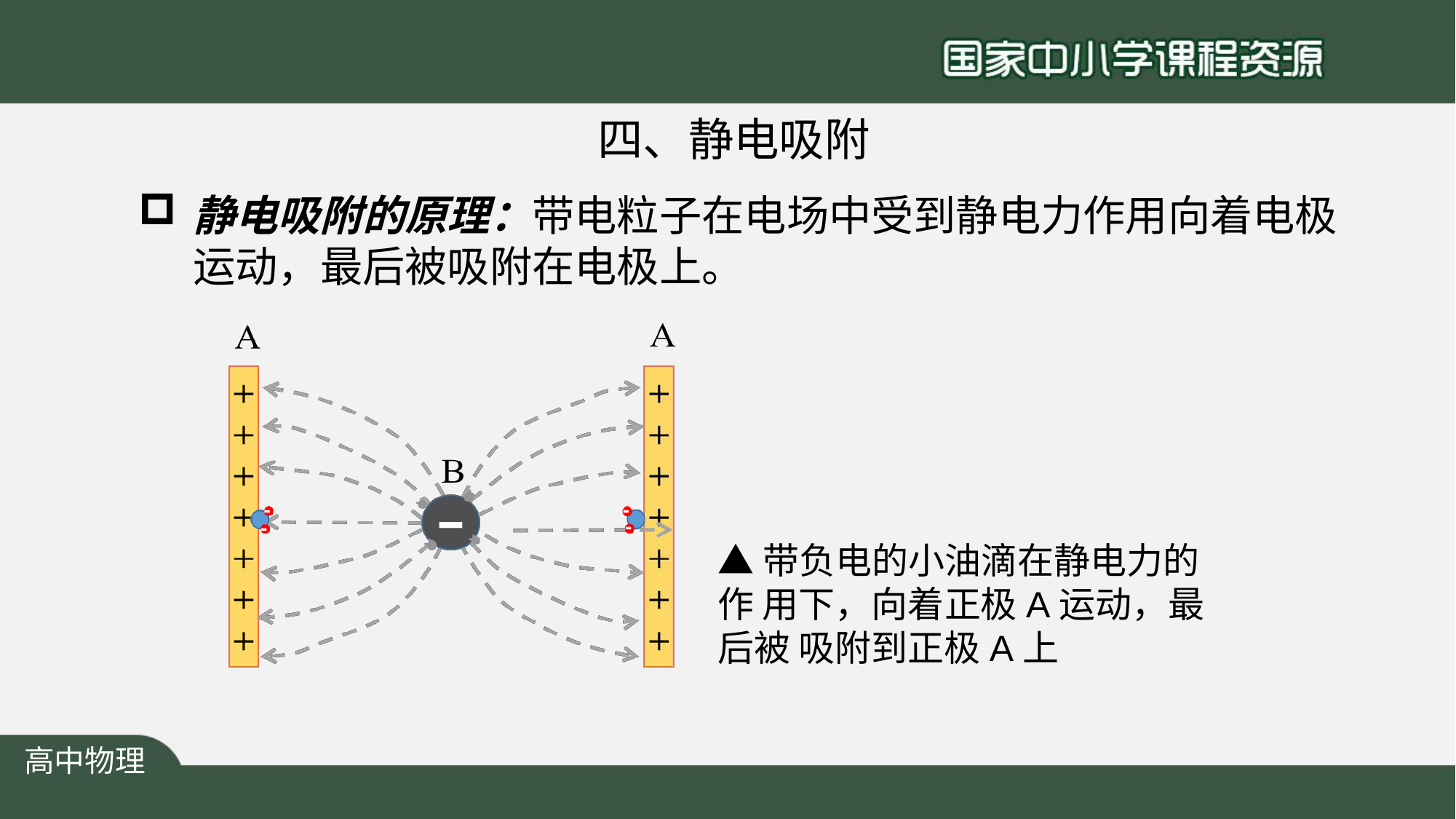

# 四、静电吸附
静电吸附的原理：带电粒子在电场中受到静电力作用向着电极 运动，最后被吸附在电极上。

+
+
+
+

-
-

-
-
▲带负电的小油滴在静电力的作 用下，向着正极A运动，最后被 吸附到正极A上

高中物理